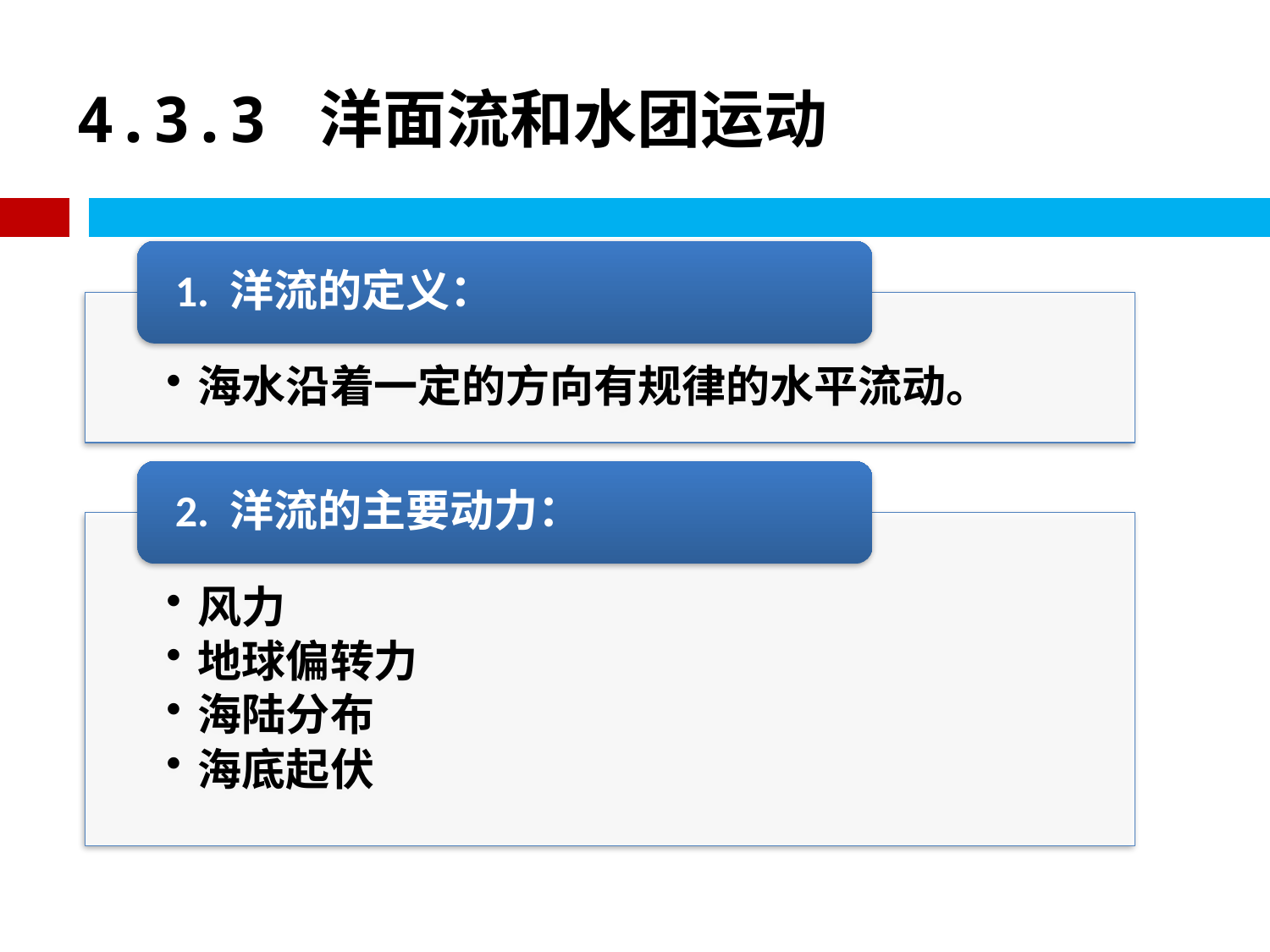

# 4.3.3 洋面流和水团运动
海水沿着一定的方向有规律的水平流动。
1. 洋流的定义：
风力
地球偏转力
海陆分布
海底起伏
2. 洋流的主要动力：